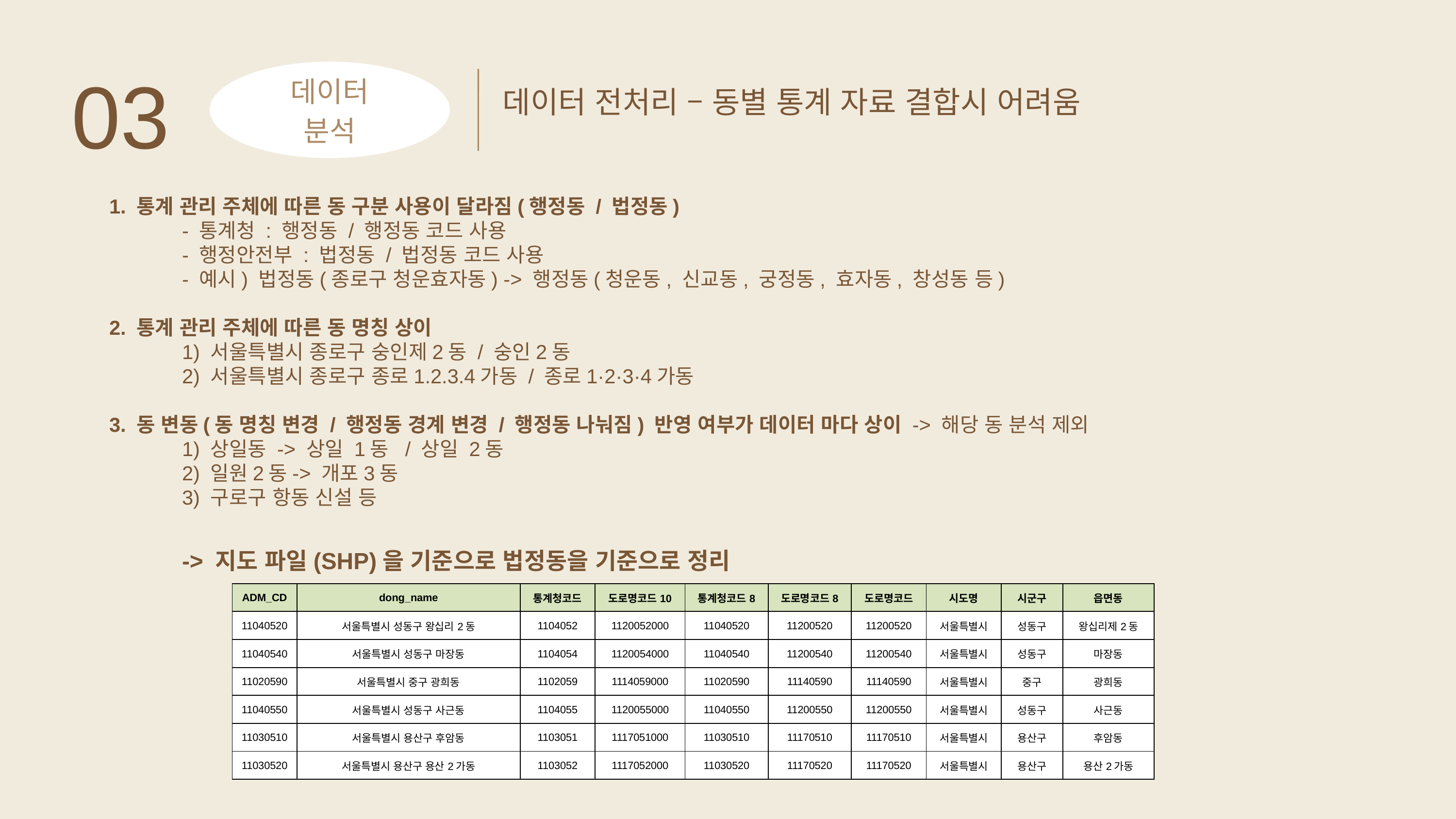

03

데이터 분석

데이터 전처리 – 동별 통계 자료 결합시 어려움
1. 통계 관리 주체에 따른 동 구분 사용이 달라짐(행정동 / 법정동)
	- 통계청 : 행정동 / 행정동 코드 사용
	- 행정안전부 : 법정동 / 법정동 코드 사용
	- 예시) 법정동(종로구 청운효자동) -> 행정동(청운동, 신교동, 궁정동, 효자동, 창성동 등)

2. 통계 관리 주체에 따른 동 명칭 상이
	1) 서울특별시 종로구 숭인제2동 / 숭인2동
	2) 서울특별시 종로구 종로1.2.3.4가동 / 종로1·2·3·4가동

3. 동 변동(동 명칭 변경 / 행정동 경계 변경 / 행정동 나눠짐) 반영 여부가 데이터 마다 상이 -> 해당 동 분석 제외
	1) 상일동 -> 상일 1동  / 상일 2동
	2) 일원2동-> 개포3동
	3) 구로구 항동 신설 등

	-> 지도 파일(SHP)을 기준으로 법정동을 기준으로 정리

| ADM\_CD | dong\_name | 통계청코드 | 도로명코드10 | 통계청코드8 | 도로명코드8 | 도로명코드 | 시도명 | 시군구 | 읍면동 |
| --- | --- | --- | --- | --- | --- | --- | --- | --- | --- |
| 11040520 | 서울특별시 성동구 왕십리2동 | 1104052 | 1120052000 | 11040520 | 11200520 | 11200520 | 서울특별시 | 성동구 | 왕십리제2동 |
| 11040540 | 서울특별시 성동구 마장동 | 1104054 | 1120054000 | 11040540 | 11200540 | 11200540 | 서울특별시 | 성동구 | 마장동 |
| 11020590 | 서울특별시 중구 광희동 | 1102059 | 1114059000 | 11020590 | 11140590 | 11140590 | 서울특별시 | 중구 | 광희동 |
| 11040550 | 서울특별시 성동구 사근동 | 1104055 | 1120055000 | 11040550 | 11200550 | 11200550 | 서울특별시 | 성동구 | 사근동 |
| 11030510 | 서울특별시 용산구 후암동 | 1103051 | 1117051000 | 11030510 | 11170510 | 11170510 | 서울특별시 | 용산구 | 후암동 |
| 11030520 | 서울특별시 용산구 용산2가동 | 1103052 | 1117052000 | 11030520 | 11170520 | 11170520 | 서울특별시 | 용산구 | 용산2가동 |